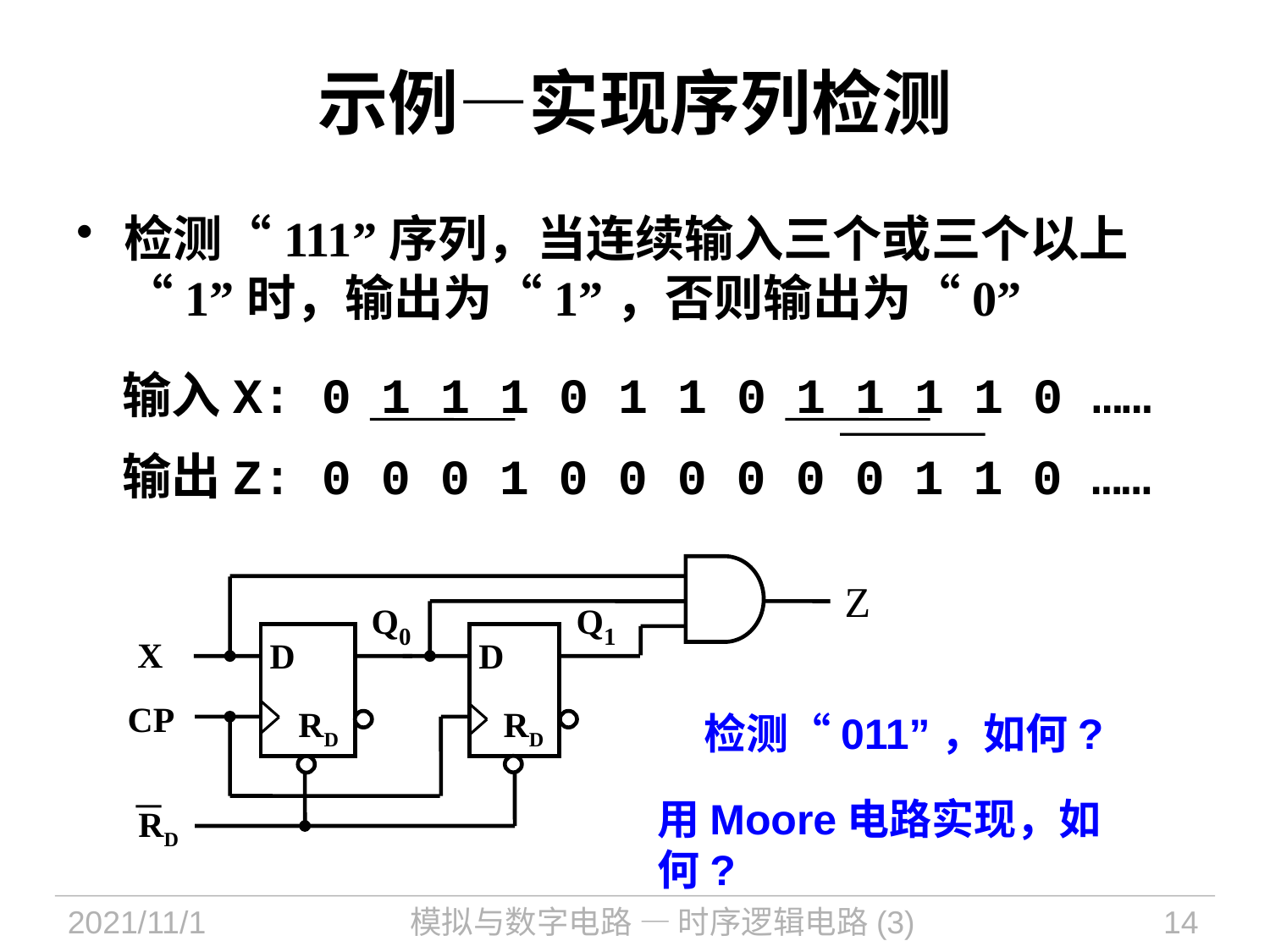

# 示例—实现序列检测
检测“111”序列，当连续输入三个或三个以上“1”时，输出为“1”，否则输出为“0”
输入X: 0 1 1 1 0 1 1 0 1 1 1 1 0 ……
输出Z: 0 0 0 1 0 0 0 0 0 0 1 1 0 ……

Z
Q0
Q1

X
D
D

CP

RD
RD

RD

检测“011”，如何?
用Moore电路实现，如何?
2021/11/1
模拟与数字电路 — 时序逻辑电路(3)
14